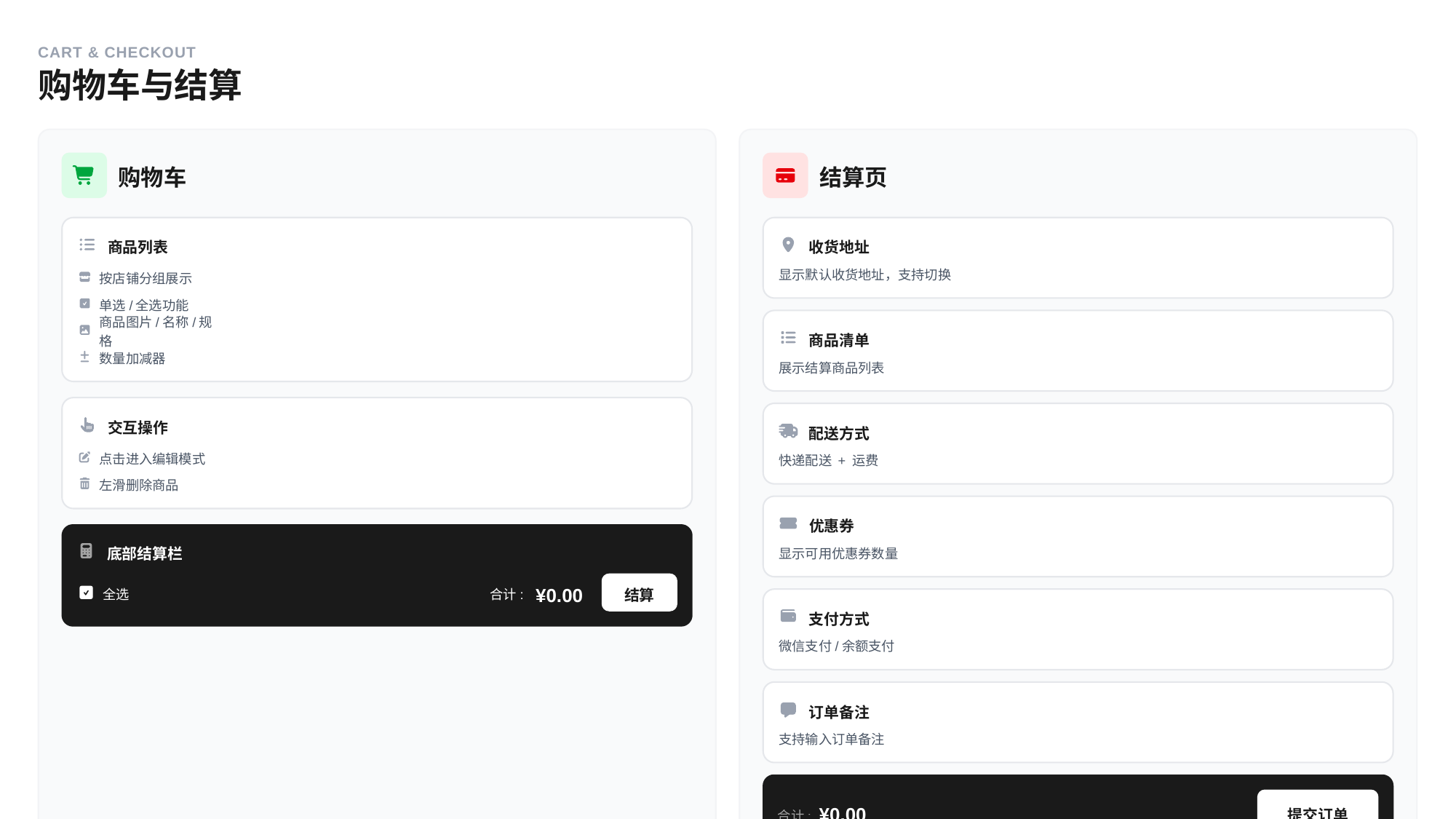

CART & CHECKOUT
购物车与结算

购物车
结算页

商品列表
收货地址

显示默认收货地址，支持切换
按店铺分组展示

单选/全选功能

商品图片/名称/规格

商品清单

数量加减器

展示结算商品列表

交互操作

配送方式

点击进入编辑模式
快递配送 + 运费

左滑删除商品

优惠券

底部结算栏
显示可用优惠券数量

结算

¥0.00
全选
合计:

支付方式

微信支付/余额支付

订单备注

支持输入订单备注

提交订单

¥0.00
合计: